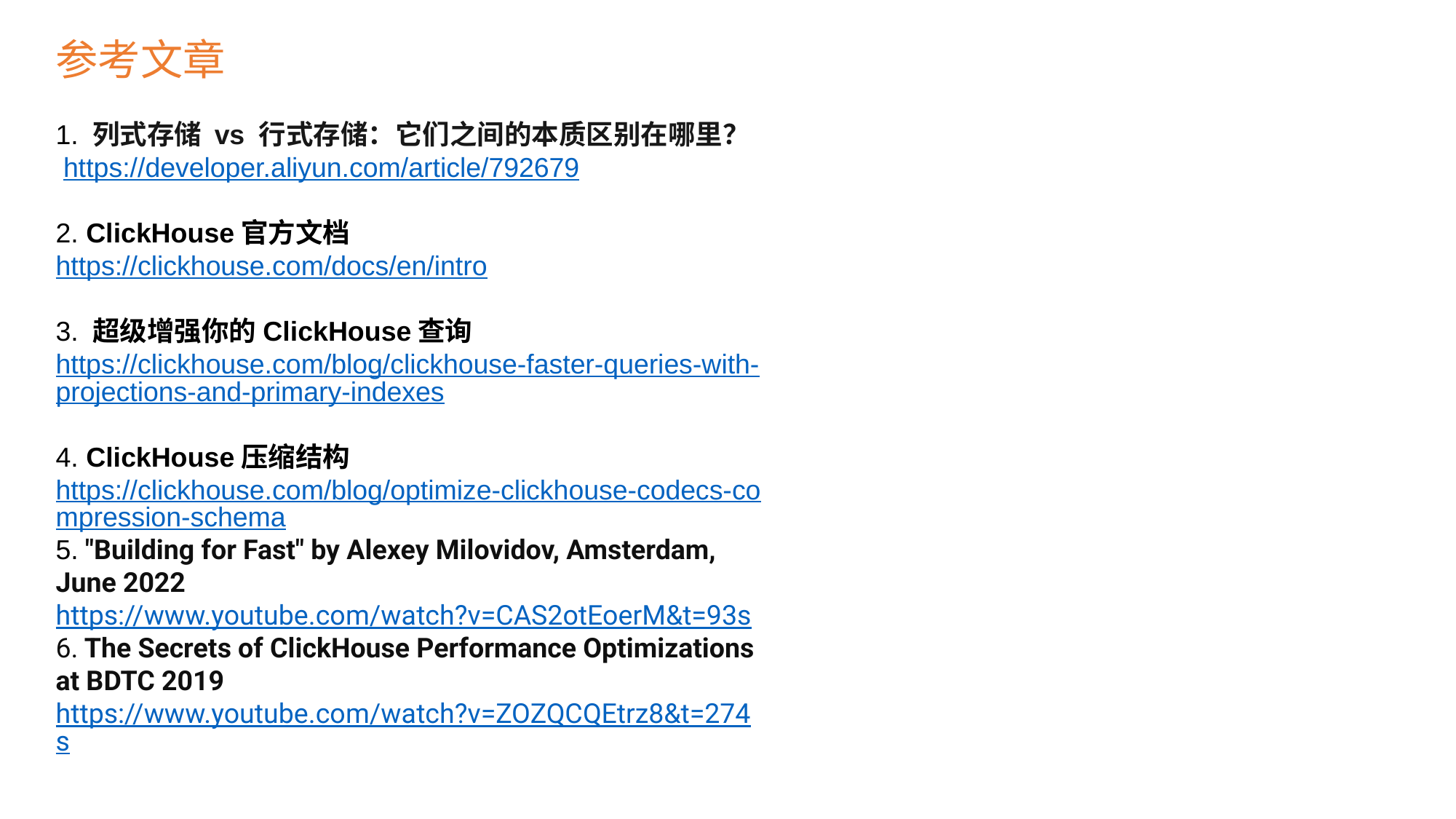

参考文章
1. 列式存储 vs 行式存储：它们之间的本质区别在哪里？
 https://developer.aliyun.com/article/792679

2. ClickHouse官方文档
https://clickhouse.com/docs/en/intro

3. 超级增强你的ClickHouse查询https://clickhouse.com/blog/clickhouse-faster-queries-with-projections-and-primary-indexes

4. ClickHouse压缩结构
https://clickhouse.com/blog/optimize-clickhouse-codecs-compression-schema
5. "Building for Fast" by Alexey Milovidov, Amsterdam, June 2022
https://www.youtube.com/watch?v=CAS2otEoerM&t=93s
6. The Secrets of ClickHouse Performance Optimizations at BDTC 2019
https://www.youtube.com/watch?v=ZOZQCQEtrz8&t=274s